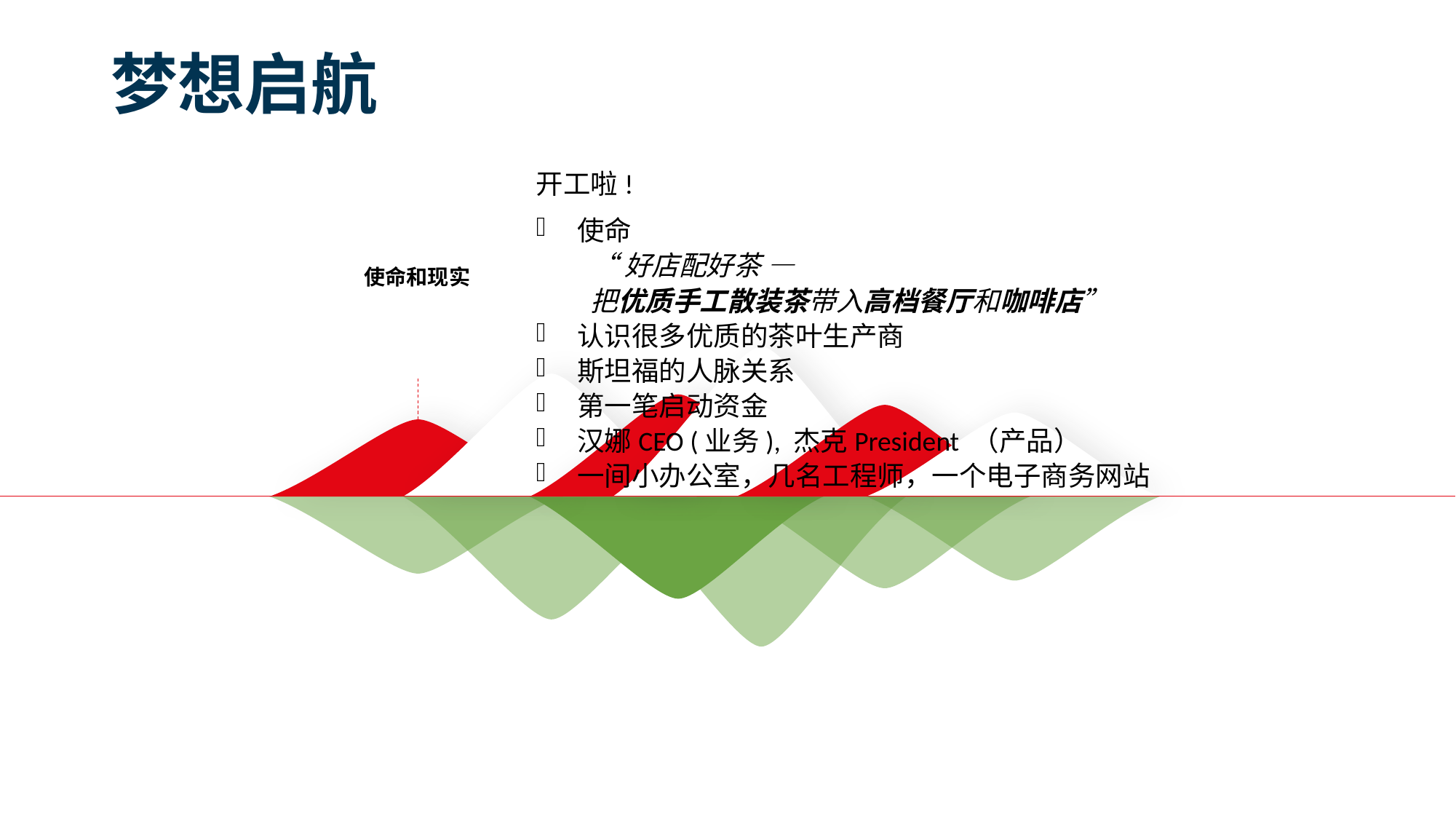

# 梦想启航
开工啦!
使命
“好店配好茶 —
把优质手工散装茶带入高档餐厅和咖啡店”
认识很多优质的茶叶生产商
斯坦福的人脉关系
第一笔启动资金
汉娜CEO (业务), 杰克President （产品）
一间小办公室，几名工程师，一个电子商务网站
使命和现实